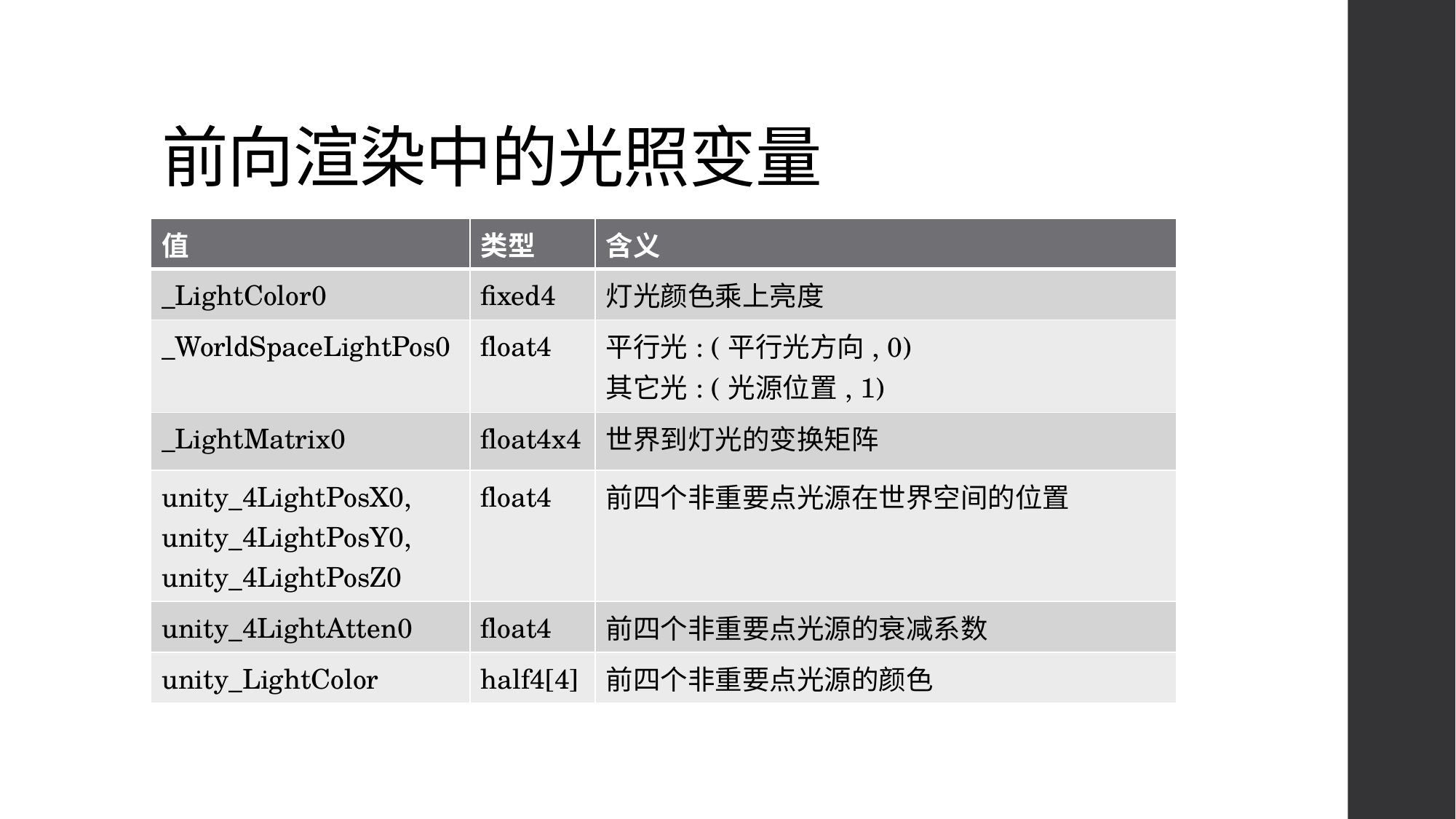

# 前向渲染中的光照变量
| 值 | 类型 | 含义 |
| --- | --- | --- |
| \_LightColor0 | fixed4 | 灯光颜色乘上亮度 |
| \_WorldSpaceLightPos0 | float4 | 平行光: (平行光方向, 0) 其它光: (光源位置, 1) |
| \_LightMatrix0 | float4x4 | 世界到灯光的变换矩阵 |
| unity\_4LightPosX0, unity\_4LightPosY0, unity\_4LightPosZ0 | float4 | 前四个非重要点光源在世界空间的位置 |
| unity\_4LightAtten0 | float4 | 前四个非重要点光源的衰减系数 |
| unity\_LightColor | half4[4] | 前四个非重要点光源的颜色 |